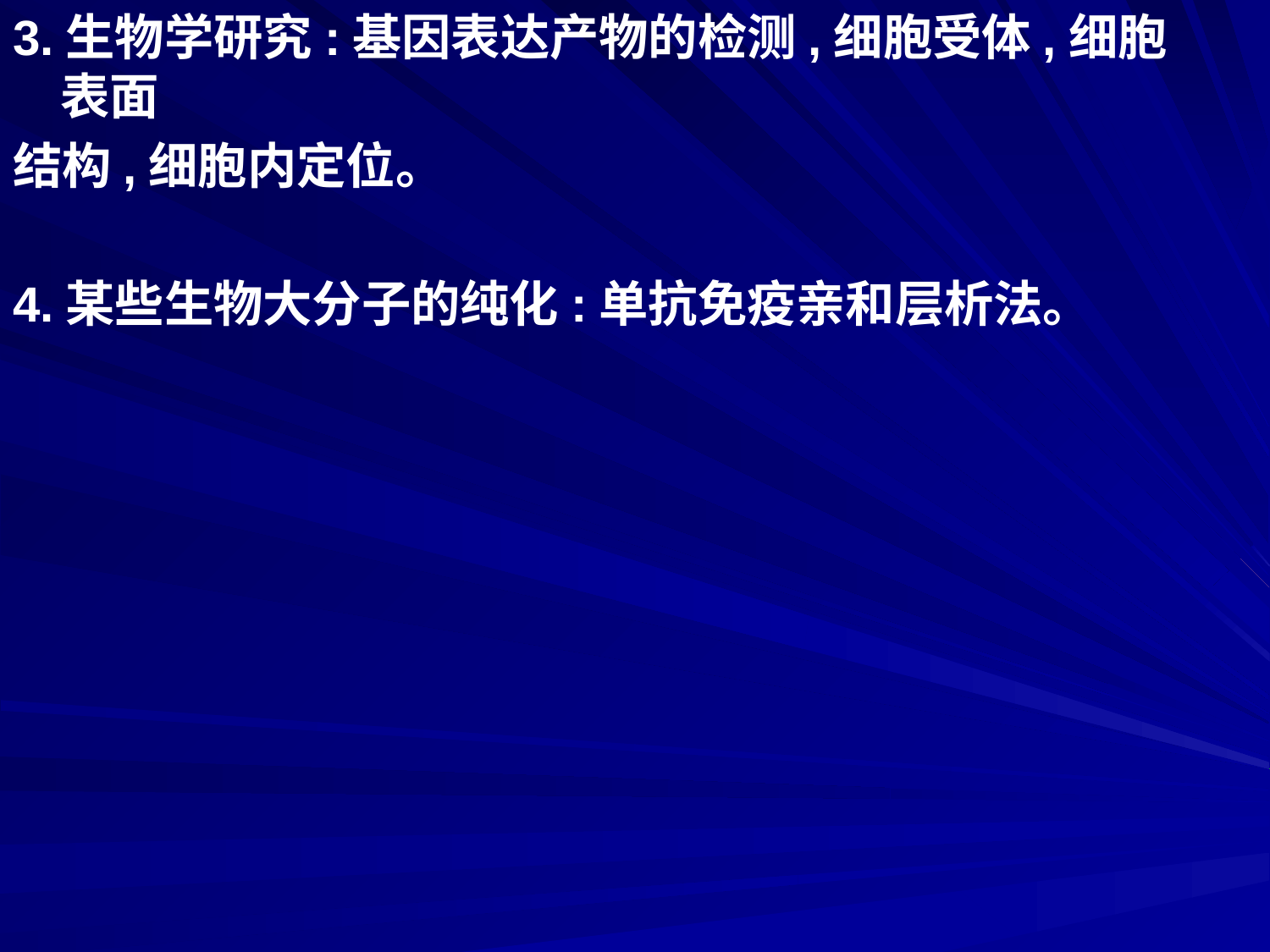

3.生物学研究:基因表达产物的检测,细胞受体,细胞表面
结构,细胞内定位。

4.某些生物大分子的纯化:单抗免疫亲和层析法。